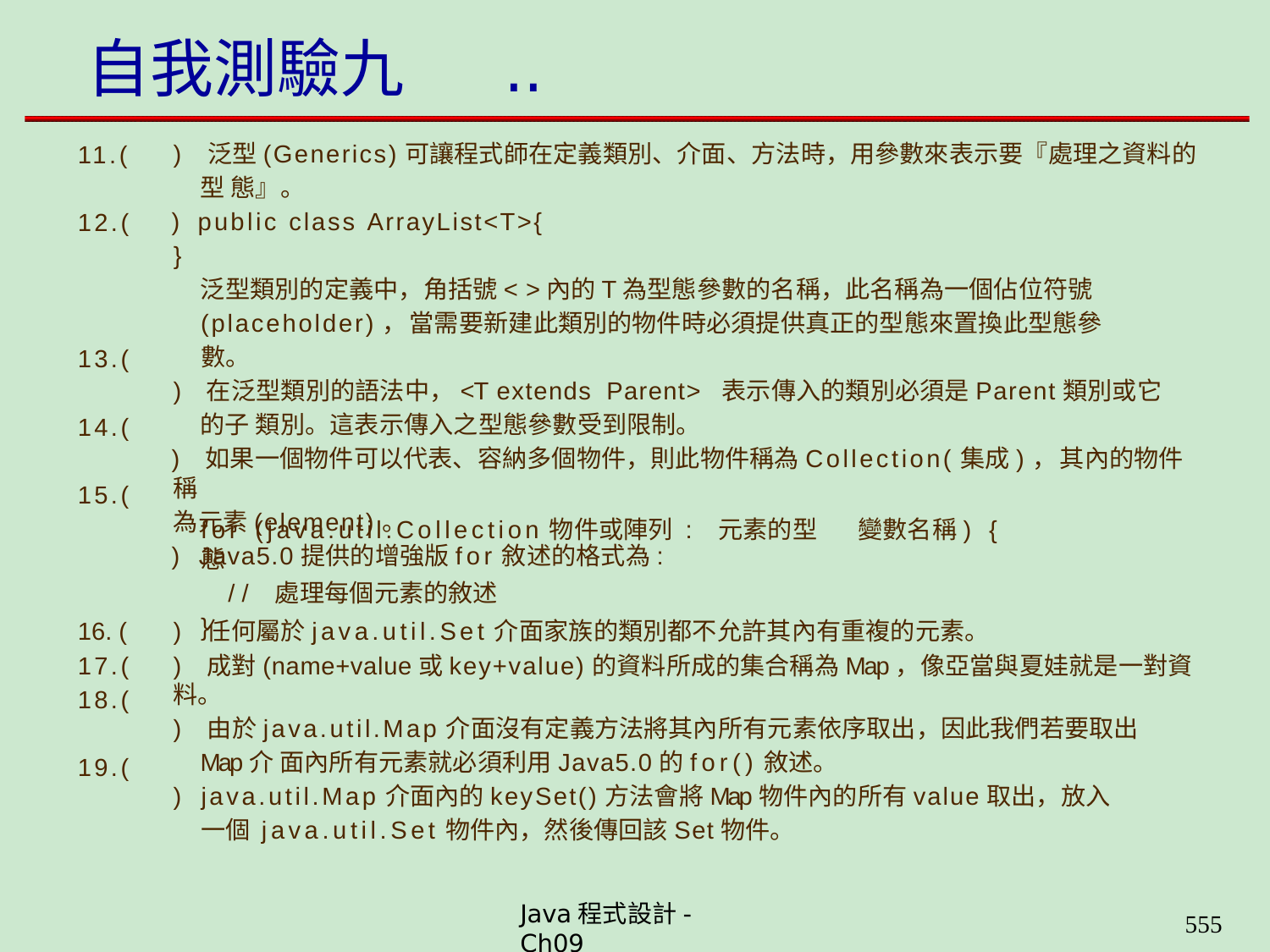

# 自我測驗九	..
) 泛型(Generics)可讓程式師在定義類別、介面、方法時，用參數來表示要『處理之資料的型 態』。
) public class ArrayList<T>{
}
泛型類別的定義中，角括號< >內的T為型態參數的名稱，此名稱為一個佔位符號 (placeholder)，當需要新建此類別的物件時必須提供真正的型態來置換此型態參數。
) 在泛型類別的語法中，<T extends Parent> 表示傳入的類別必須是Parent類別或它的子 類別。這表示傳入之型態參數受到限制。
) 如果一個物件可以代表、容納多個物件，則此物件稱為Collection(集成)，其內的物件稱
為元素(element)。
) Java5.0提供的增強版for敘述的格式為:
11.(
12.(
13.(
14.(
15.(
for (java.util.Collection物件或陣列 : 元素的型態
// 處理每個元素的敘述
}
變數名稱) {
16.(
17.(
18.(
) 任何屬於java.util.Set介面家族的類別都不允許其內有重複的元素。
) 成對(name+value或key+value)的資料所成的集合稱為Map，像亞當與夏娃就是一對資料。
) 由於java.util.Map介面沒有定義方法將其內所有元素依序取出，因此我們若要取出Map介 面內所有元素就必須利用Java5.0的for()敘述。
) java.util.Map介面內的keySet()方法會將Map物件內的所有value取出，放入一個 java.util.Set物件內，然後傳回該Set物件。
19.(
Java程式設計-Ch09
555